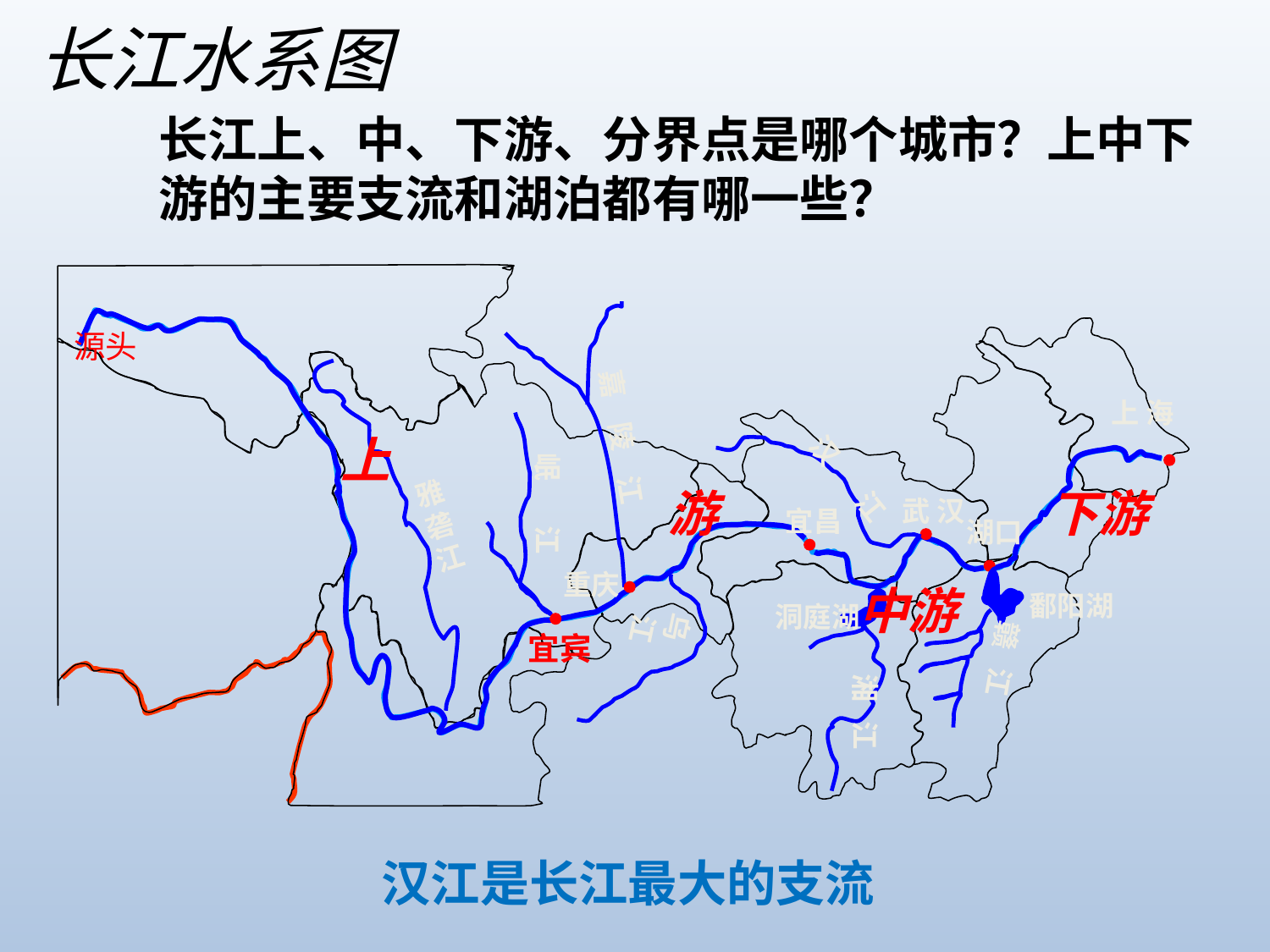

长江水系图
长江上、中、下游、分界点是哪个城市？上中下游的主要支流和湖泊都有哪一些？

嘉    陵    江

源头

雅砻    江
上 海

岷       江

汉       江
上
游

下游
武 汉

宜昌

湖口

重庆

鄱阳湖

乌    江
中游

洞庭湖

赣   江

宜宾

湘   江

汉江是长江最大的支流